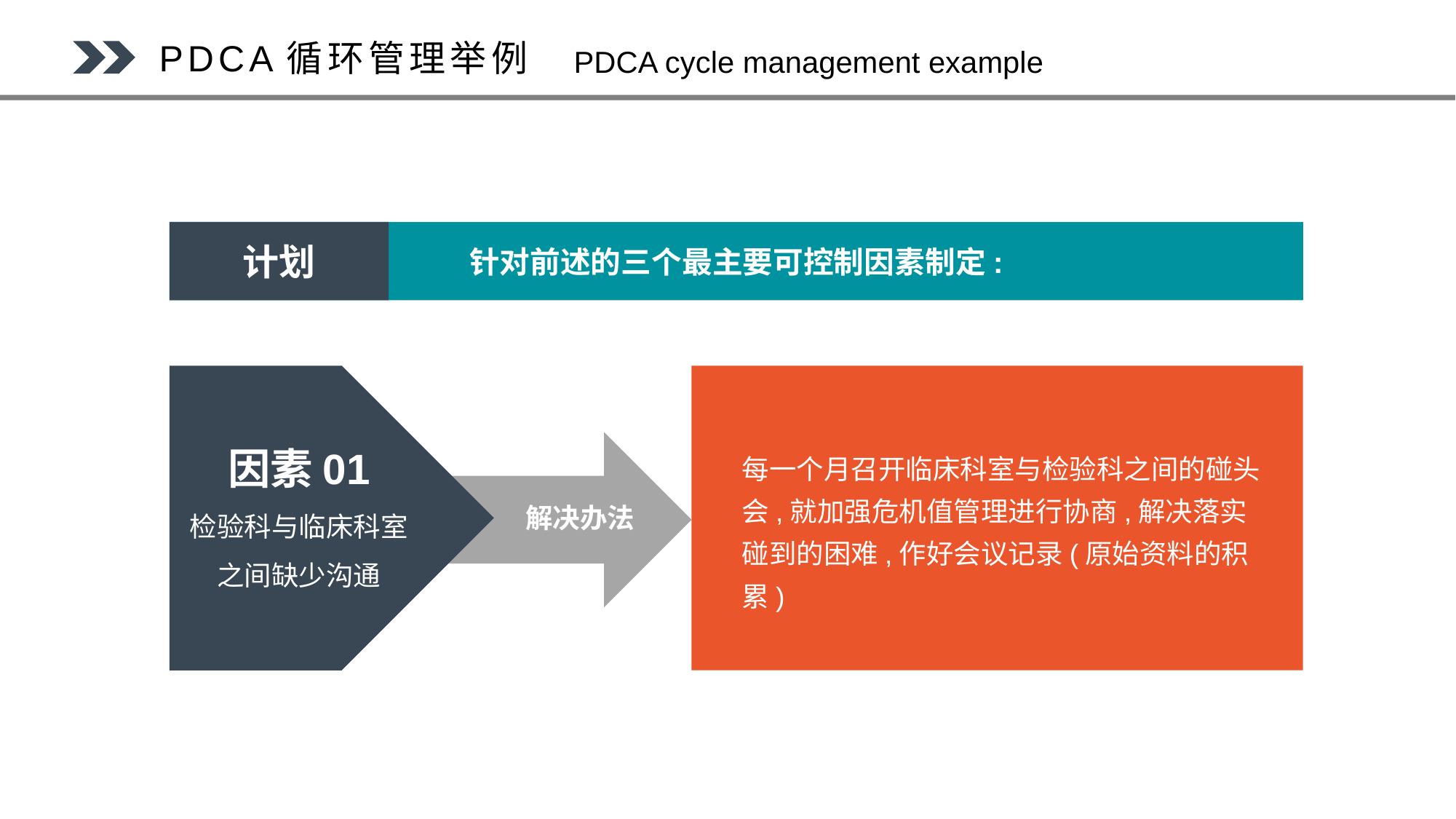

PDCA循环管理举例
PDCA cycle management example

针对前述的三个最主要可控制因素制定:
计划

因素01
检验科与临床科室之间缺少沟通

每一个月召开临床科室与检验科之间的碰头会,就加强危机值管理进行协商,解决落实碰到的困难,作好会议记录(原始资料的积累)
解决办法